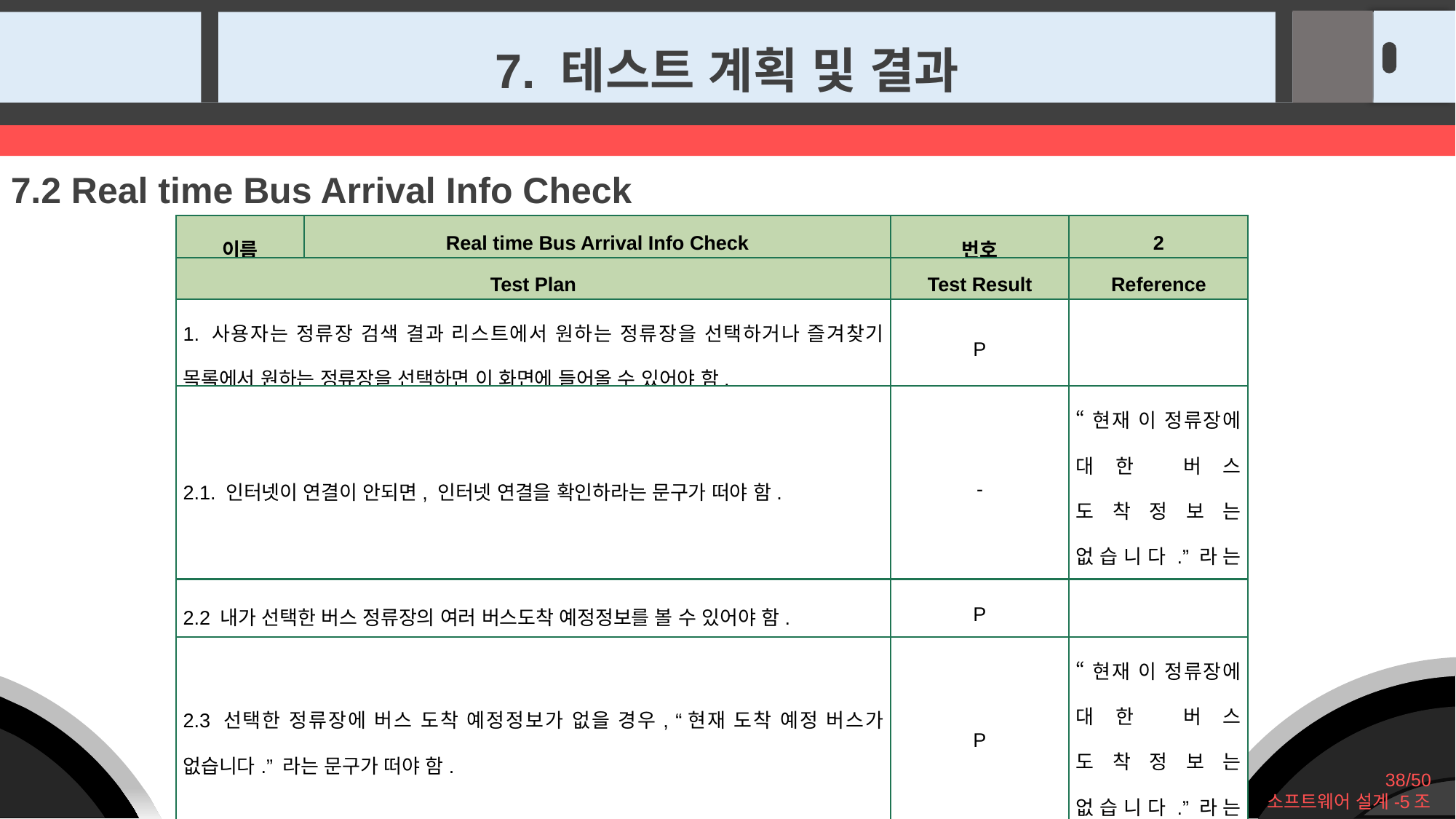

7. 테스트 계획 및 결과

7.2 Real time Bus Arrival Info Check
| 이름 | Real time Bus Arrival Info Check | 번호 | 2 |
| --- | --- | --- | --- |
| Test Plan |  | Test Result | Reference |
| 1. 사용자는 정류장 검색 결과 리스트에서 원하는 정류장을 선택하거나 즐겨찾기 목록에서 원하는 정류장을 선택하면 이 화면에 들어올 수 있어야 함. |  | P |  |
| 2.1. 인터넷이 연결이 안되면, 인터넷 연결을 확인하라는 문구가 떠야 함. |  | - | “현재 이 정류장에 대한 버스 도착정보는 없습니다.”라는 문구를 제시 |
| 2.2 내가 선택한 버스 정류장의 여러 버스도착 예정정보를 볼 수 있어야 함. |  | P |  |
| 2.3 선택한 정류장에 버스 도착 예정정보가 없을 경우, “현재 도착 예정 버스가 없습니다.” 라는 문구가 떠야 함. |  | P | “현재 이 정류장에 대한 버스 도착정보는 없습니다.”라는 문구를 제시 |
| 3. 화면을 위에서 아래로 쓸어내리면, 정보가 갱신되도록 새로 고침이 되어야 함. |  | P |  |

38/50
소프트웨어 설계-5조